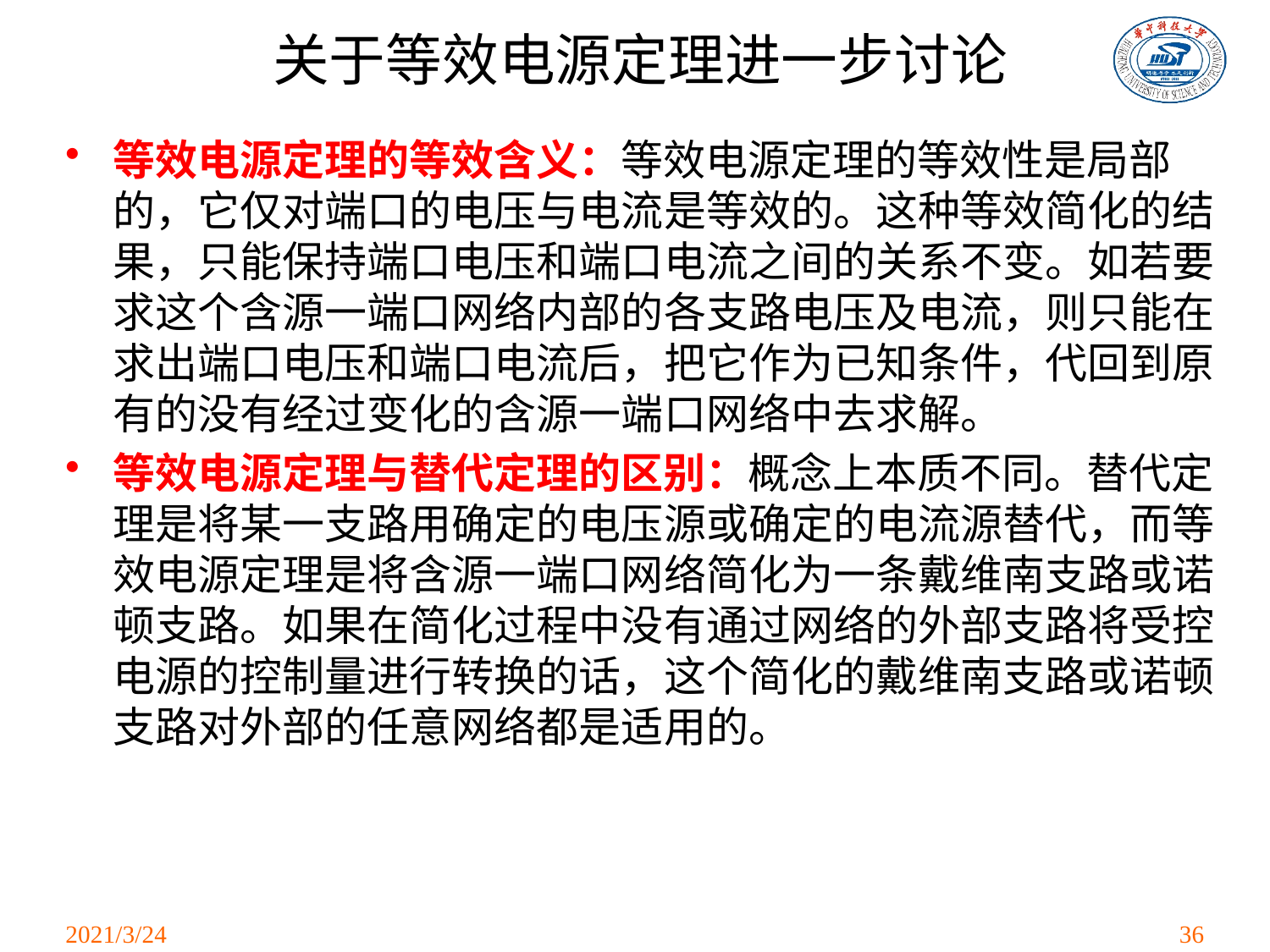

# 关于等效电源定理进一步讨论
等效电源定理的等效含义：等效电源定理的等效性是局部的，它仅对端口的电压与电流是等效的。这种等效简化的结果，只能保持端口电压和端口电流之间的关系不变。如若要求这个含源一端口网络内部的各支路电压及电流，则只能在求出端口电压和端口电流后，把它作为已知条件，代回到原有的没有经过变化的含源一端口网络中去求解。
等效电源定理与替代定理的区别：概念上本质不同。替代定理是将某一支路用确定的电压源或确定的电流源替代，而等效电源定理是将含源一端口网络简化为一条戴维南支路或诺顿支路。如果在简化过程中没有通过网络的外部支路将受控电源的控制量进行转换的话，这个简化的戴维南支路或诺顿支路对外部的任意网络都是适用的。
2021/3/24

36